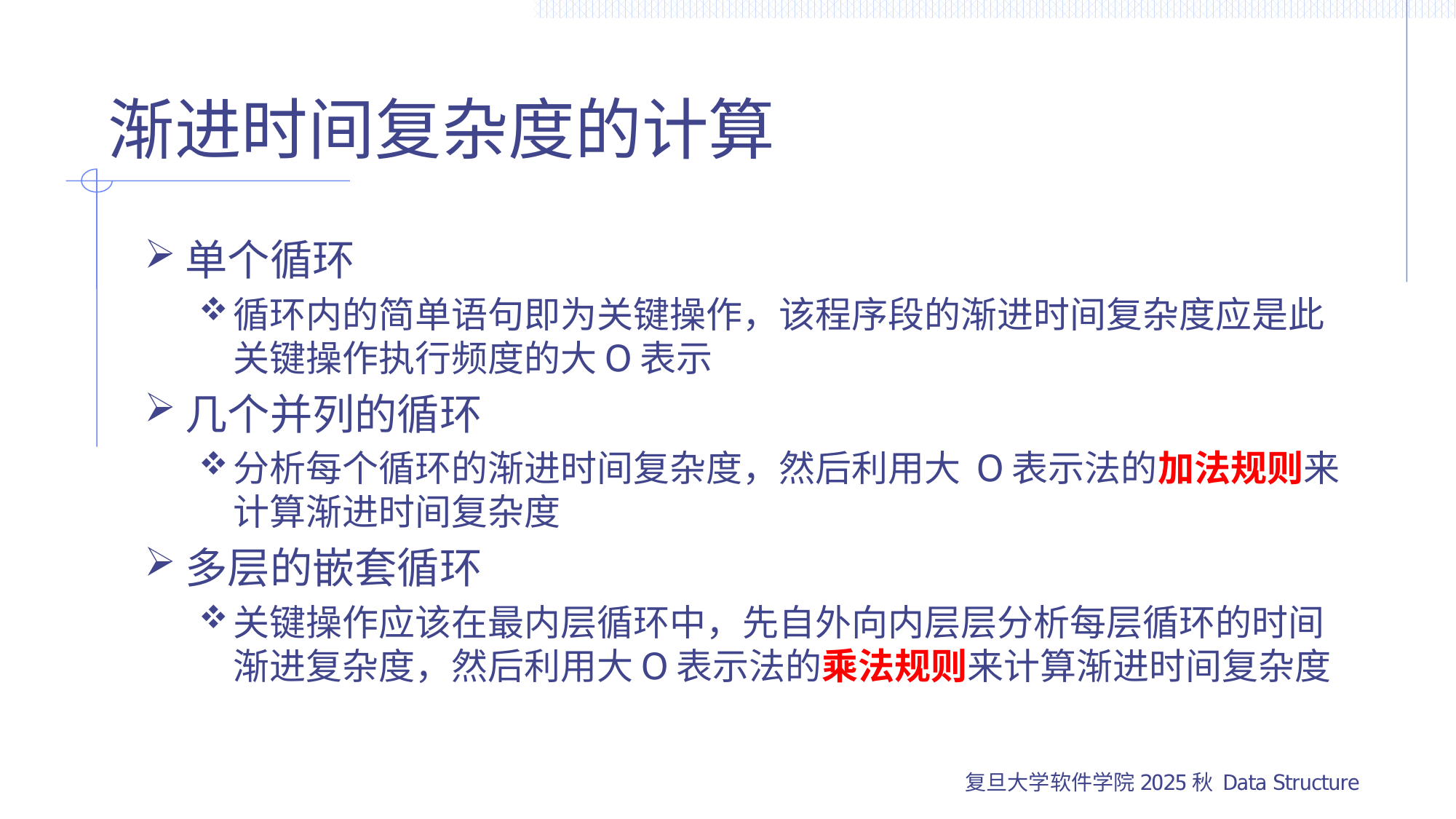

# 渐进时间复杂度的计算
单个循环
循环内的简单语句即为关键操作，该程序段的渐进时间复杂度应是此关键操作执行频度的大O表示
几个并列的循环
分析每个循环的渐进时间复杂度，然后利用大 O表示法的加法规则来计算渐进时间复杂度
多层的嵌套循环
关键操作应该在最内层循环中，先自外向内层层分析每层循环的时间渐进复杂度，然后利用大O表示法的乘法规则来计算渐进时间复杂度